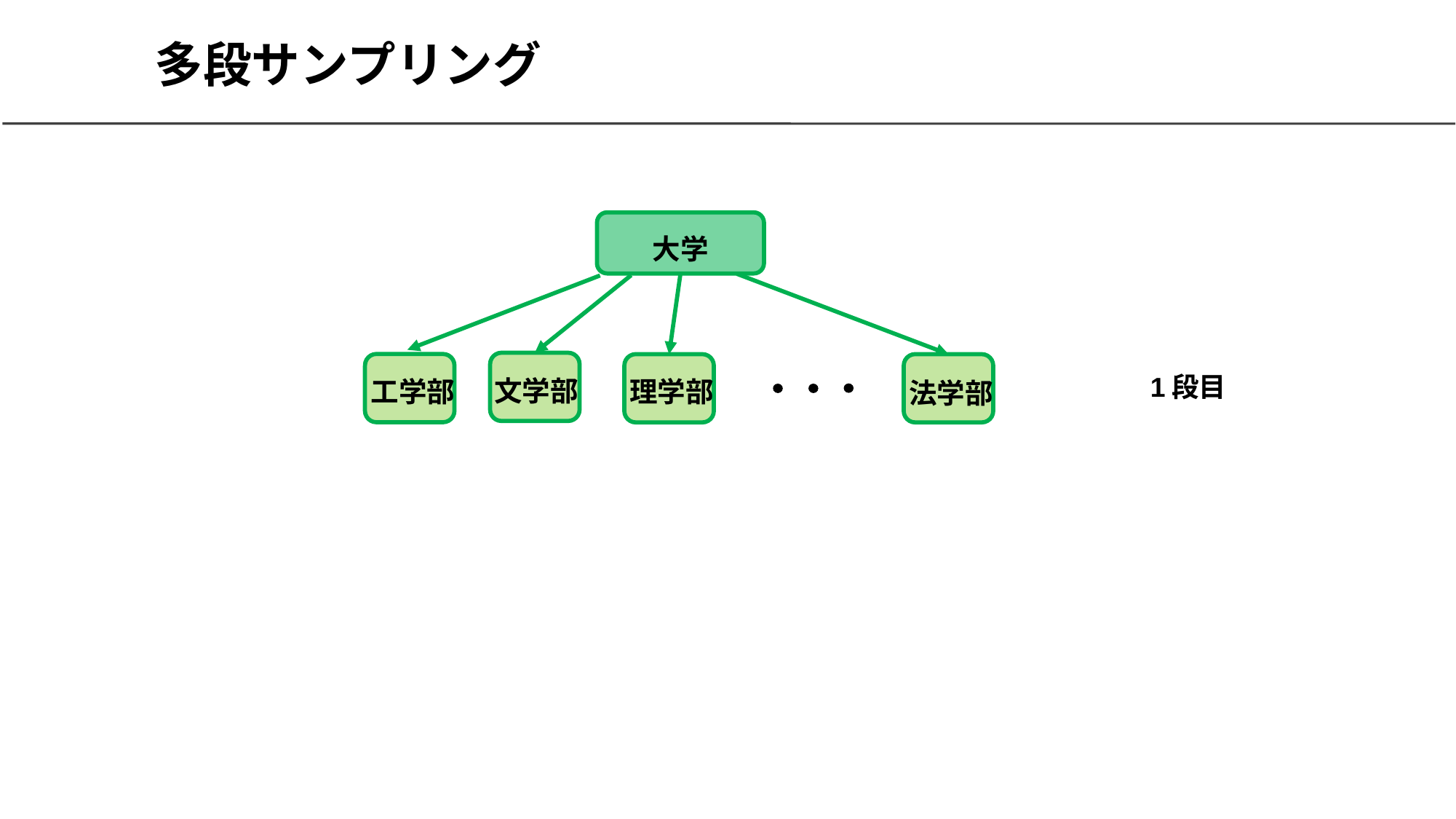

# 多段サンプリング

大学

1段目
文学部
工学部
理学部
法学部